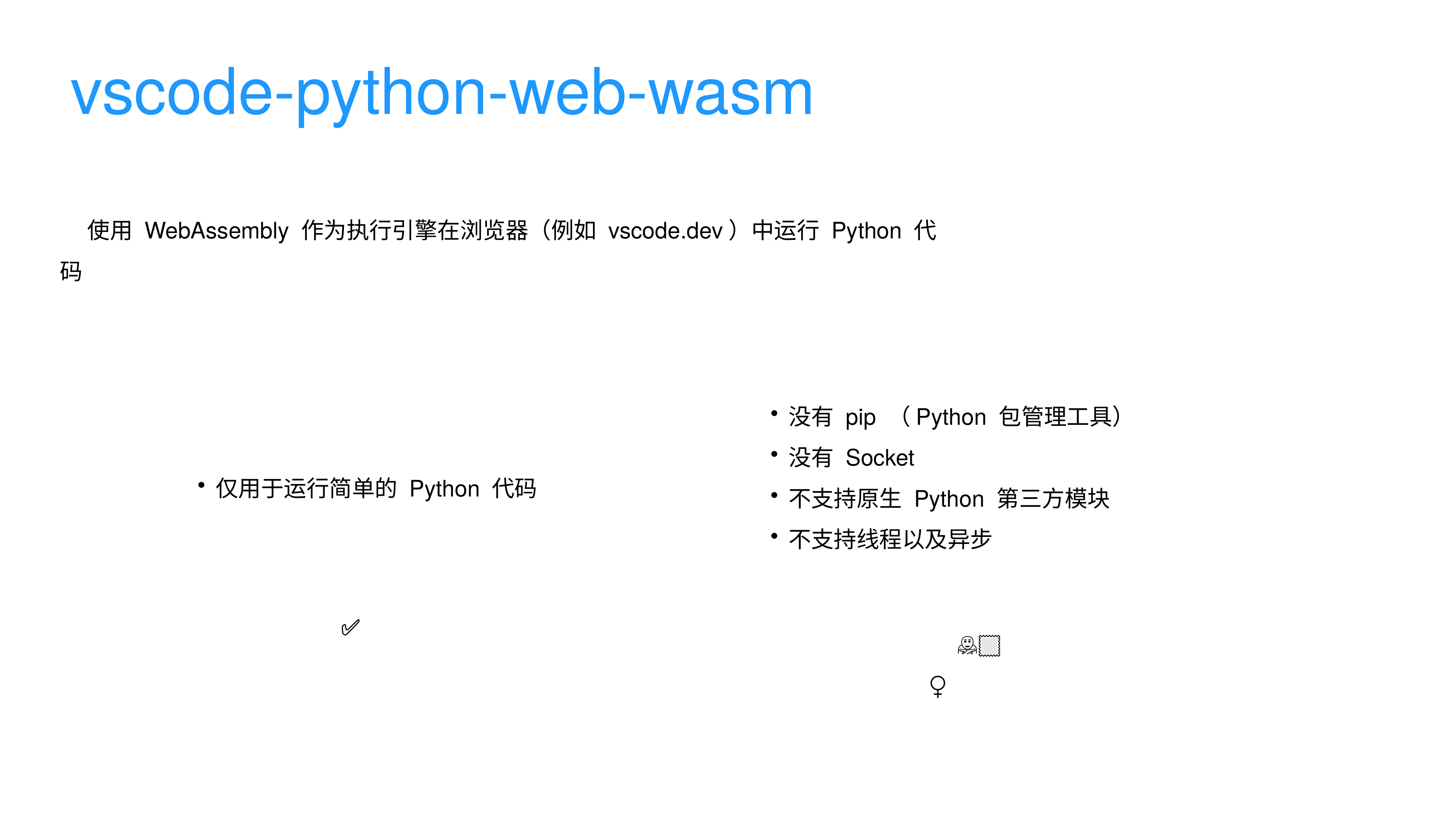

vscode-python-web-wasm
使用 WebAssembly 作为执行引擎在浏览器（例如 vscode.dev）中运行 Python 代码
没有 pip （Python 包管理工具）
没有 Socket
不支持原生 Python 第三方模块
不支持线程以及异步
仅用于运行简单的 Python 代码
✅
🙅🏻‍♀️